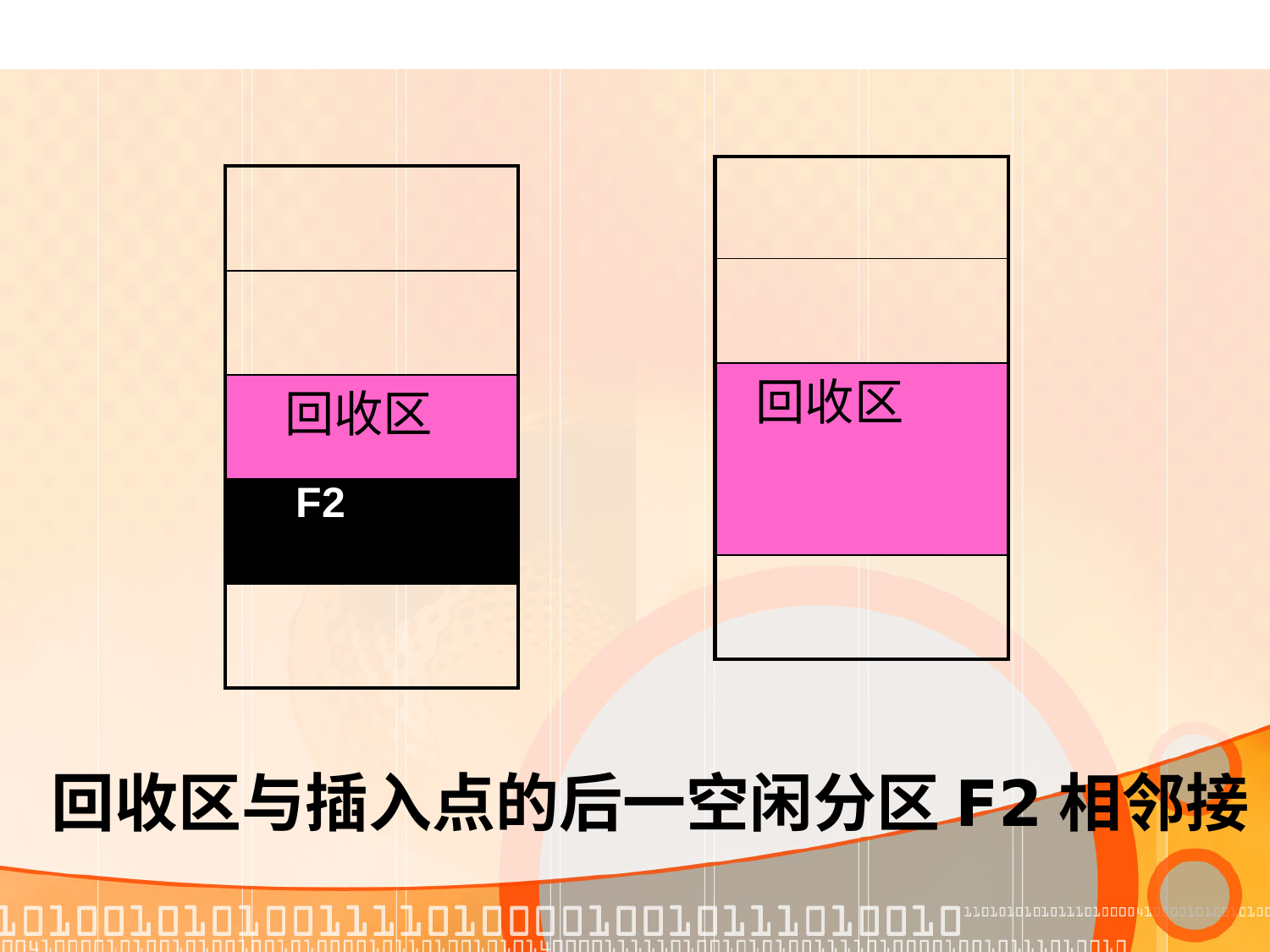

|  |
| --- |
|  |
| 回收区 |
|  |
|  |
| --- |
|  |
| 回收区 |
| F2 |
|  |
回收区与插入点的后一空闲分区F2相邻接